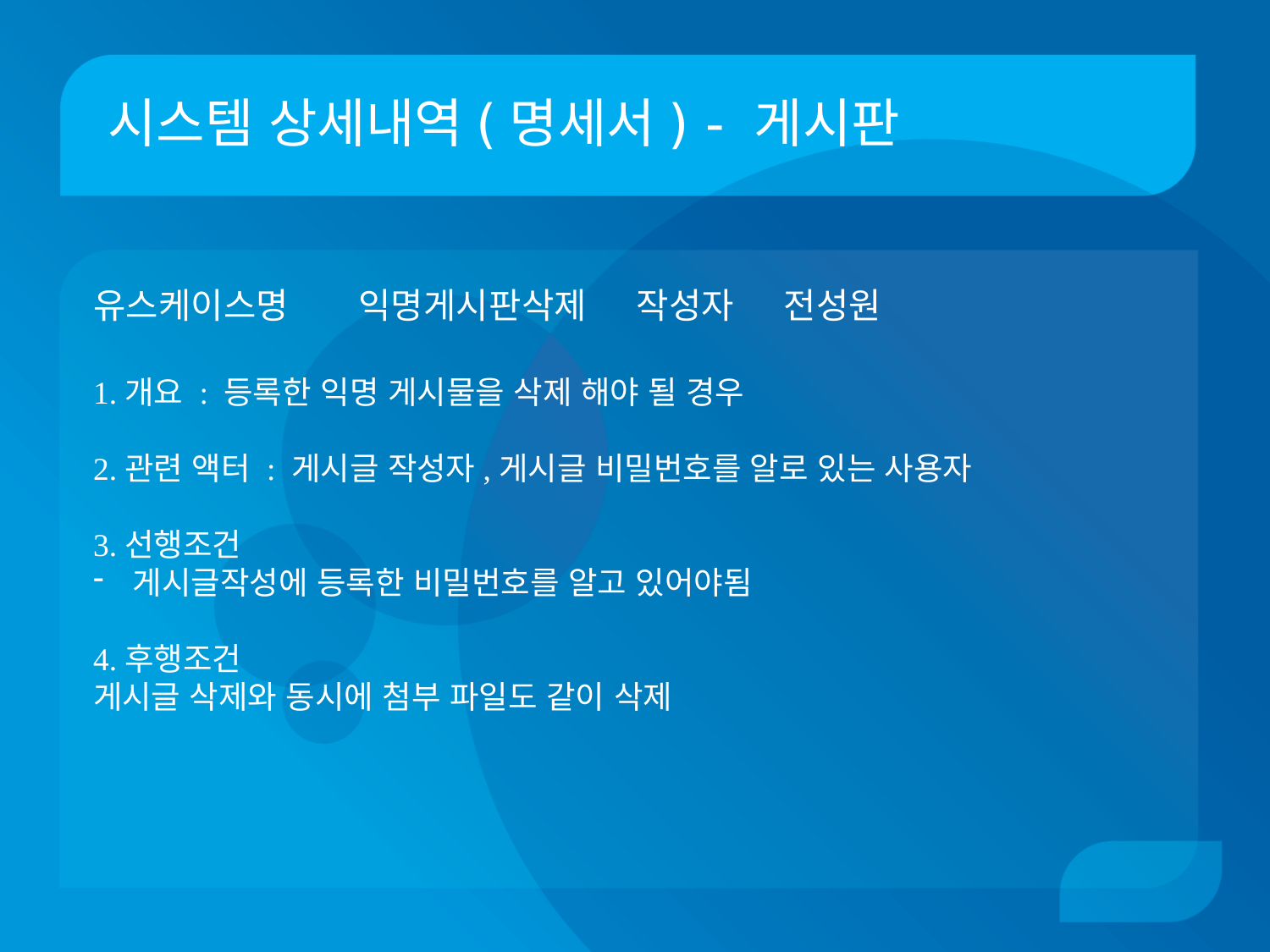

# 시스템 상세내역(명세서) - 게시판
유스케이스명       익명게시판삭제     작성자     전성원
1.개요 : 등록한 익명 게시물을 삭제 해야 될 경우

2.관련 액터 : 게시글 작성자,게시글 비밀번호를 알로 있는 사용자

3.선행조건
게시글작성에 등록한 비밀번호를 알고 있어야됨

4.후행조건
게시글 삭제와 동시에 첨부 파일도 같이 삭제